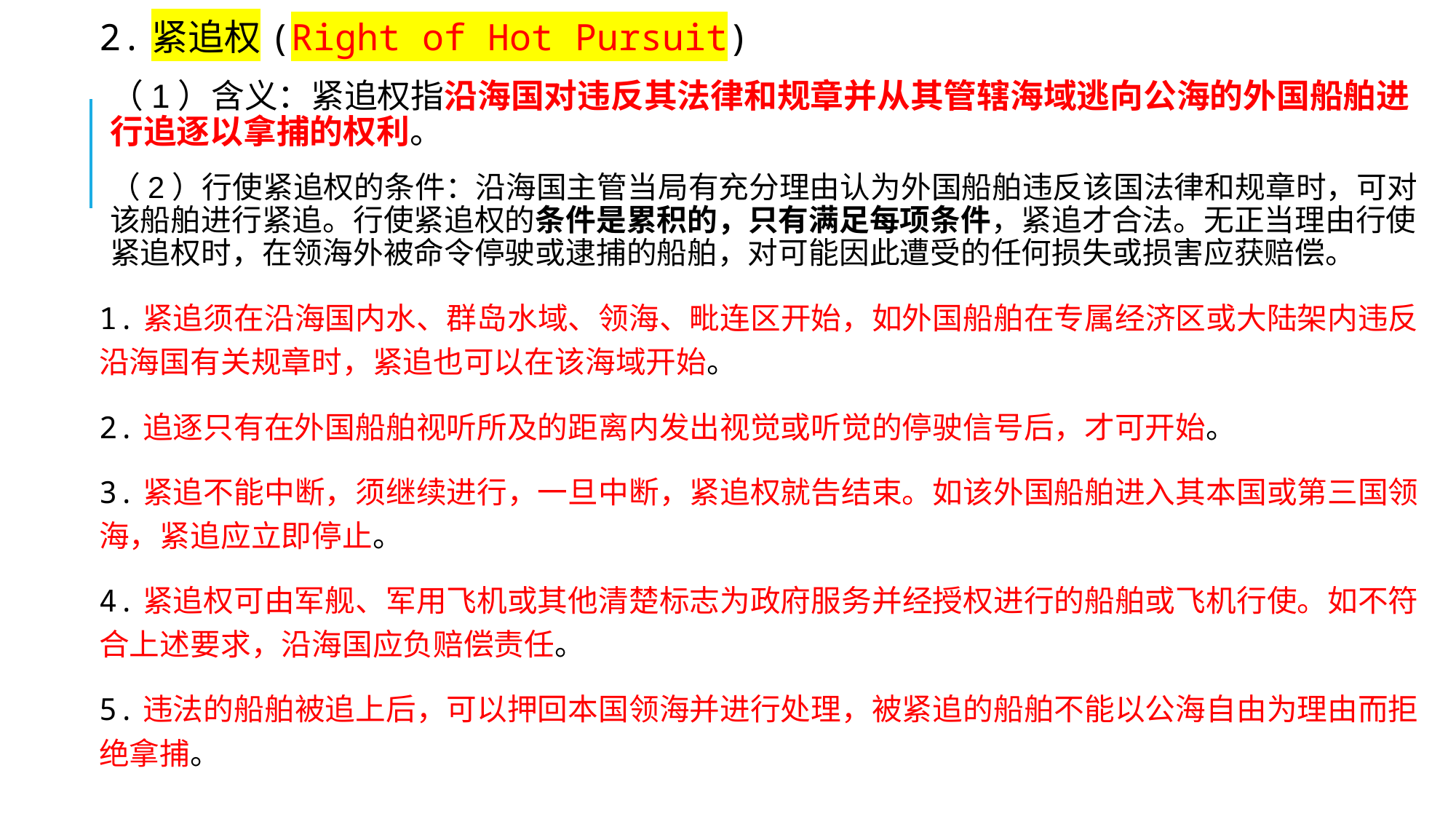

2.紧追权(Right of Hot Pursuit)
（1）含义：紧追权指沿海国对违反其法律和规章并从其管辖海域逃向公海的外国船舶进行追逐以拿捕的权利。
（2）行使紧追权的条件：沿海国主管当局有充分理由认为外国船舶违反该国法律和规章时，可对该船舶进行紧追。行使紧追权的条件是累积的，只有满足每项条件，紧追才合法。无正当理由行使紧追权时，在领海外被命令停驶或逮捕的船舶，对可能因此遭受的任何损失或损害应获赔偿。
1.紧追须在沿海国内水、群岛水域、领海、毗连区开始，如外国船舶在专属经济区或大陆架内违反沿海国有关规章时，紧追也可以在该海域开始。
2.追逐只有在外国船舶视听所及的距离内发出视觉或听觉的停驶信号后，才可开始。
3.紧追不能中断，须继续进行，一旦中断，紧追权就告结束。如该外国船舶进入其本国或第三国领海，紧追应立即停止。
4.紧追权可由军舰、军用飞机或其他清楚标志为政府服务并经授权进行的船舶或飞机行使。如不符合上述要求，沿海国应负赔偿责任。
5.违法的船舶被追上后，可以押回本国领海并进行处理，被紧追的船舶不能以公海自由为理由而拒绝拿捕。